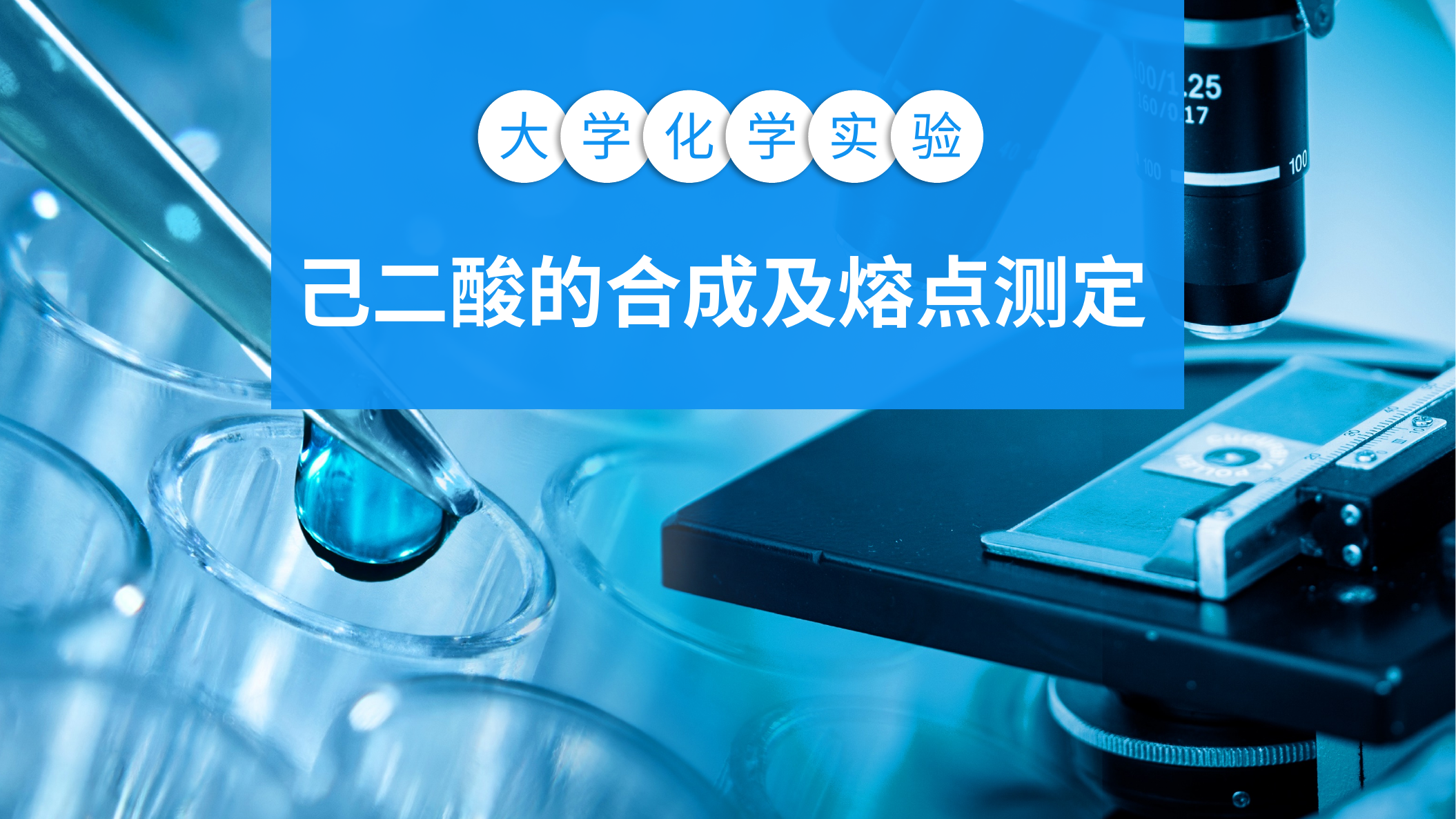

大

学

化

学

实

验
己二酸的合成及熔点测定